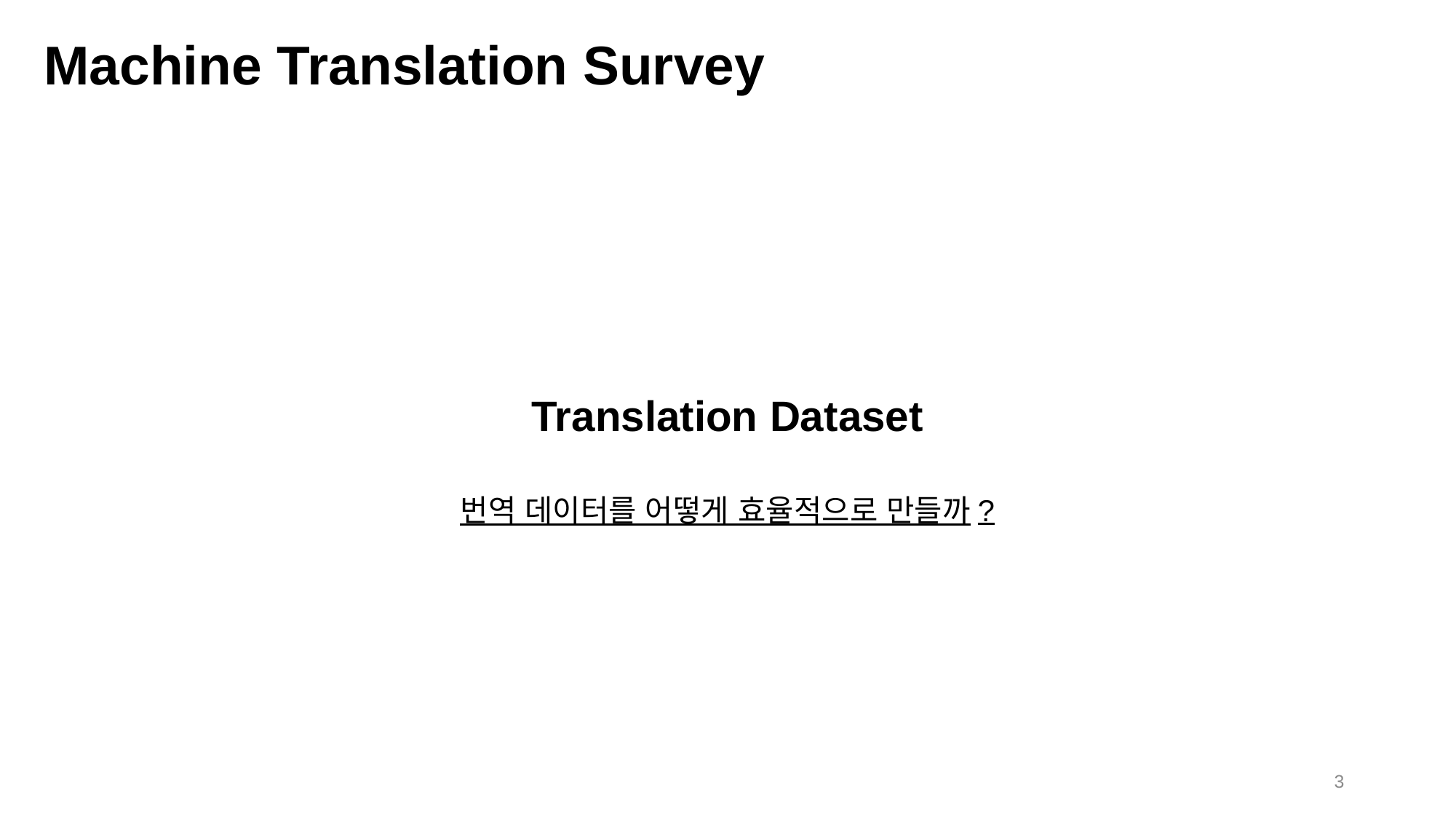

# Machine Translation Survey
Translation Dataset

번역 데이터를 어떻게 효율적으로 만들까?
3